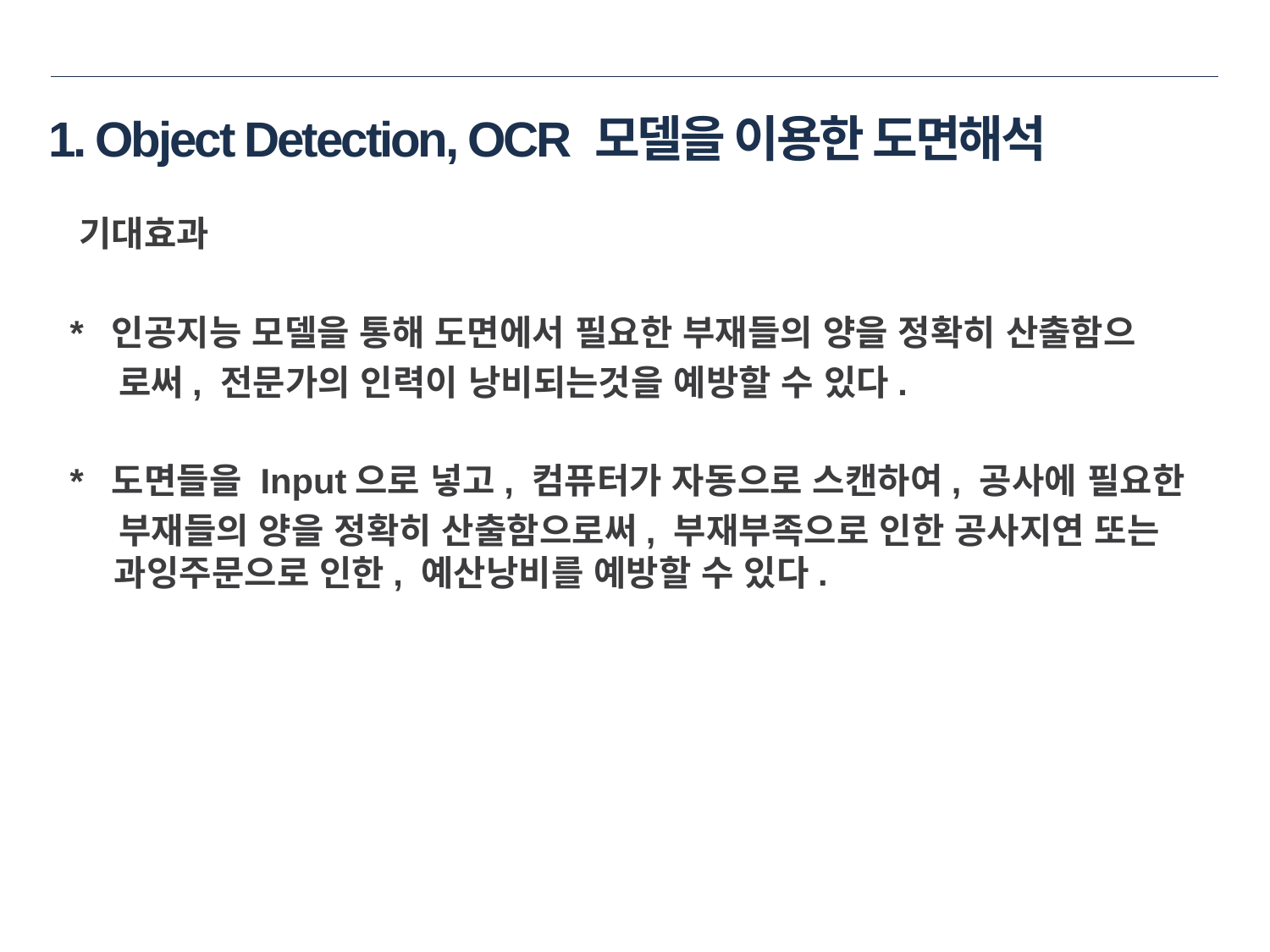

1. Object Detection, OCR 모델을 이용한 도면해석

  기대효과

  *  인공지능 모델을 통해 도면에서 필요한 부재들의 양을 정확히 산출함으
      로써, 전문가의 인력이 낭비되는것을 예방할 수 있다.

  *  도면들을 Input으로 넣고, 컴퓨터가 자동으로 스캔하여, 공사에 필요한
      부재들의 양을 정확히 산출함으로써, 부재부족으로 인한 공사지연 또는 과잉주문으로 인한, 예산낭비를 예방할 수 있다.